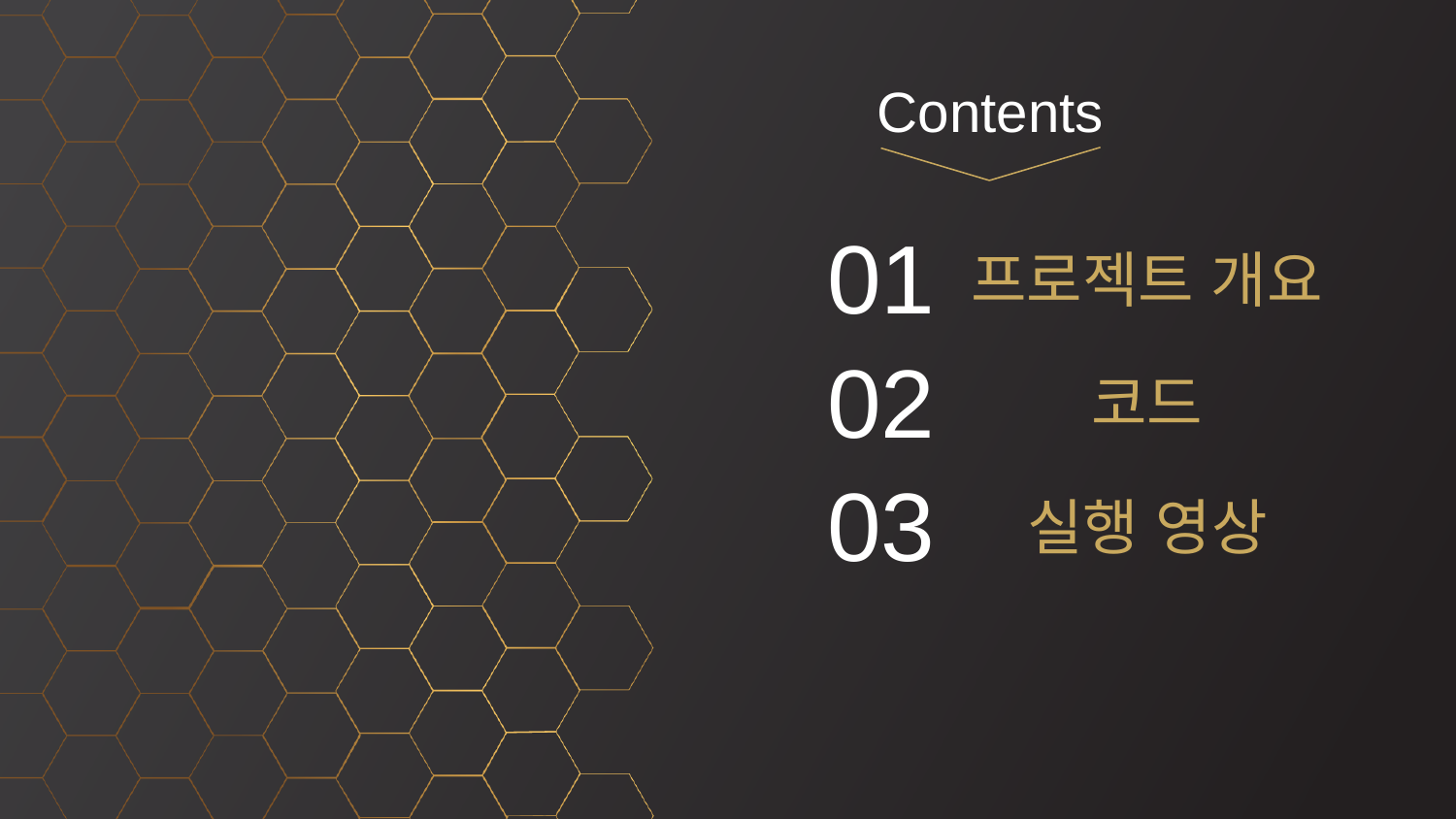

Contents

01
# 프로젝트 개요
02
코드
03
실행 영상